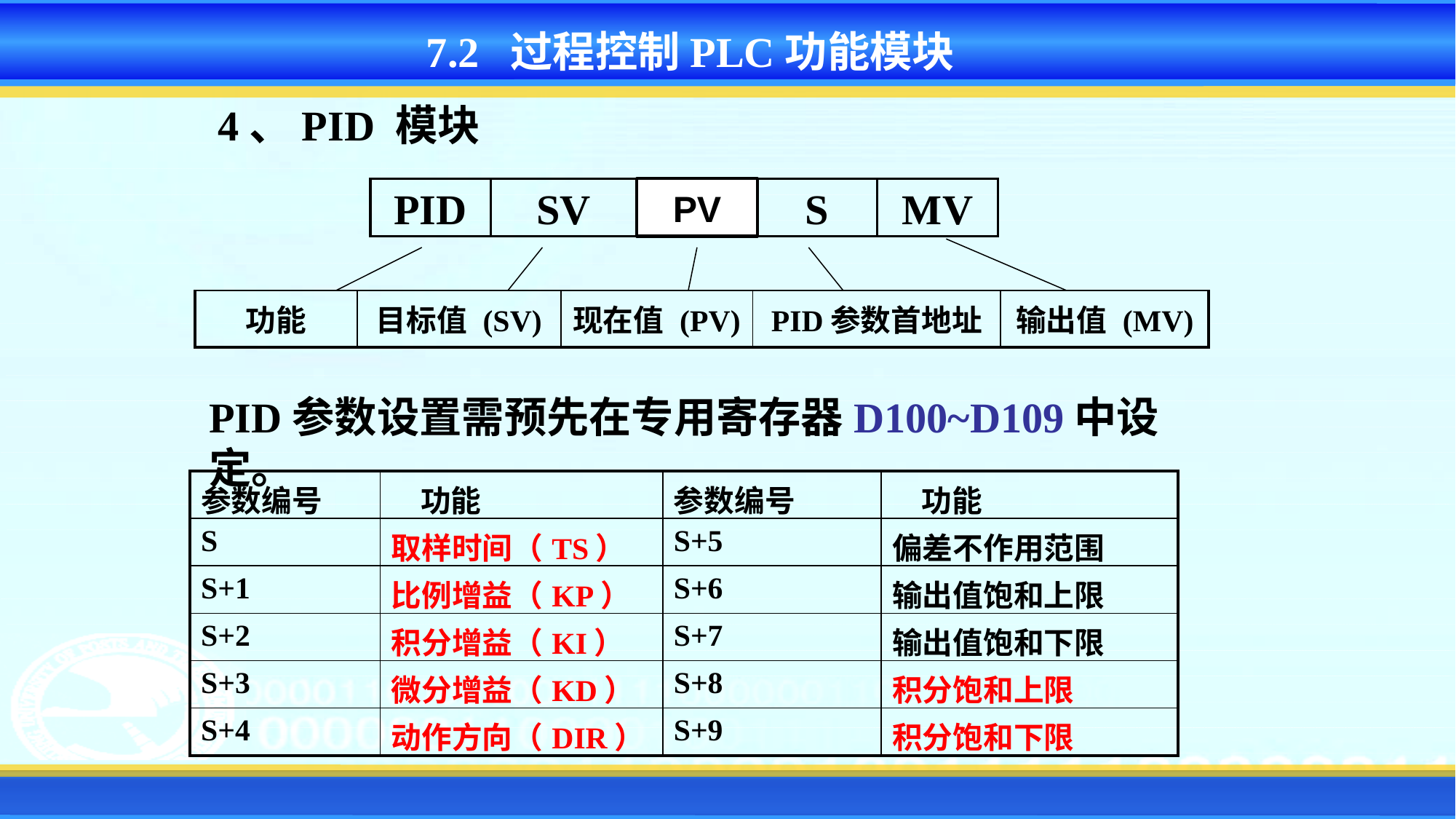

7.2  过程控制PLC功能模块
4、PID 模块
PID
SV
PV
S
MV

| 功能 | 目标值 (SV) | 现在值 (PV) | PID参数首地址 | 输出值 (MV) |
| --- | --- | --- | --- | --- |
PID参数设置需预先在专用寄存器D100~D109中设定。
| 参数编号 | 功能 | 参数编号 | 功能 |
| --- | --- | --- | --- |
| S | 取样时间（TS） | S+5 | 偏差不作用范围 |
| S+1 | 比例增益（KP） | S+6 | 输出值饱和上限 |
| S+2 | 积分增益（KI） | S+7 | 输出值饱和下限 |
| S+3 | 微分增益（KD） | S+8 | 积分饱和上限 |
| S+4 | 动作方向（DIR） | S+9 | 积分饱和下限 |